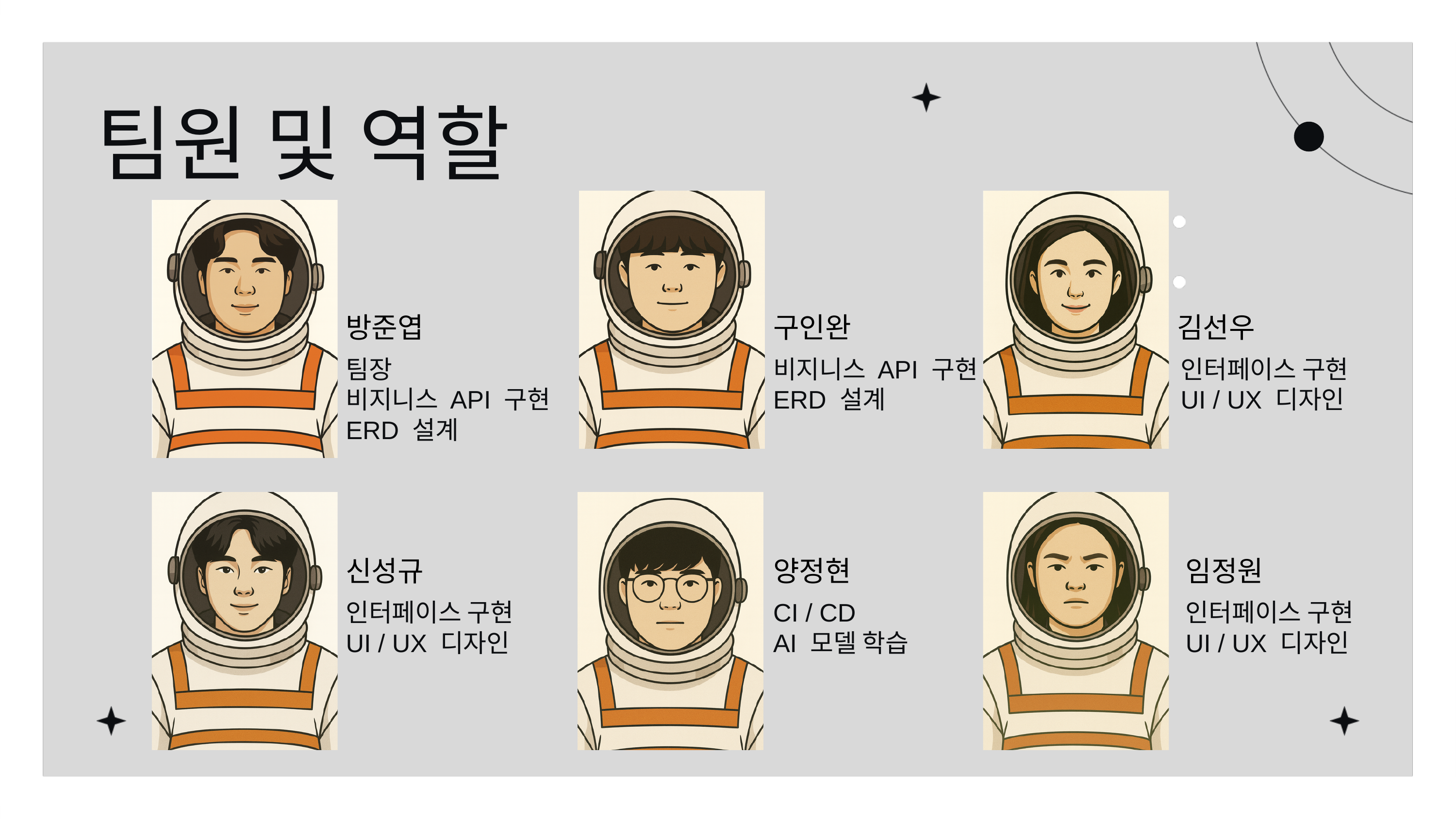

팀원 및 역할

방준엽
구인완
김선우
팀장
비지니스 API 구현
ERD 설계
비지니스 API 구현
ERD 설계
인터페이스 구현
UI / UX 디자인

신성규
양정현
임정원
인터페이스 구현
UI / UX 디자인

CI / CD
AI 모델 학습

인터페이스 구현
UI / UX 디자인